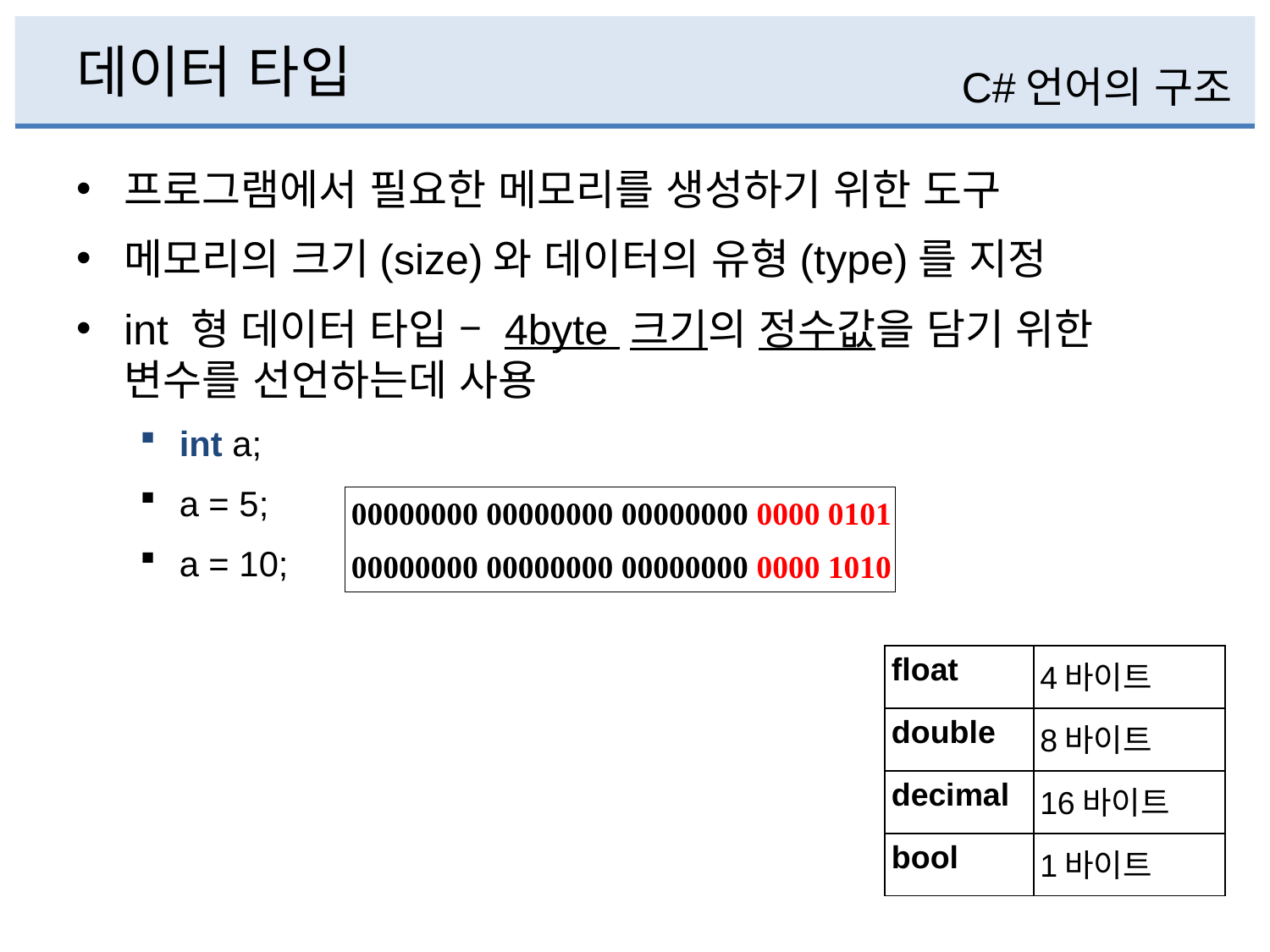

# 데이터 타입
C#언어의 구조
프로그램에서 필요한 메모리를 생성하기 위한 도구
메모리의 크기(size)와 데이터의 유형(type)를 지정
int 형 데이터 타입 – 4byte 크기의 정수값을 담기 위한 변수를 선언하는데 사용
int a;
a = 5;
a = 10;
00000000 00000000 00000000 0000 0101
00000000 00000000 00000000 0000 1010
| float | 4바이트 |
| --- | --- |
| double | 8바이트 |
| decimal | 16바이트 |
| bool | 1바이트 |